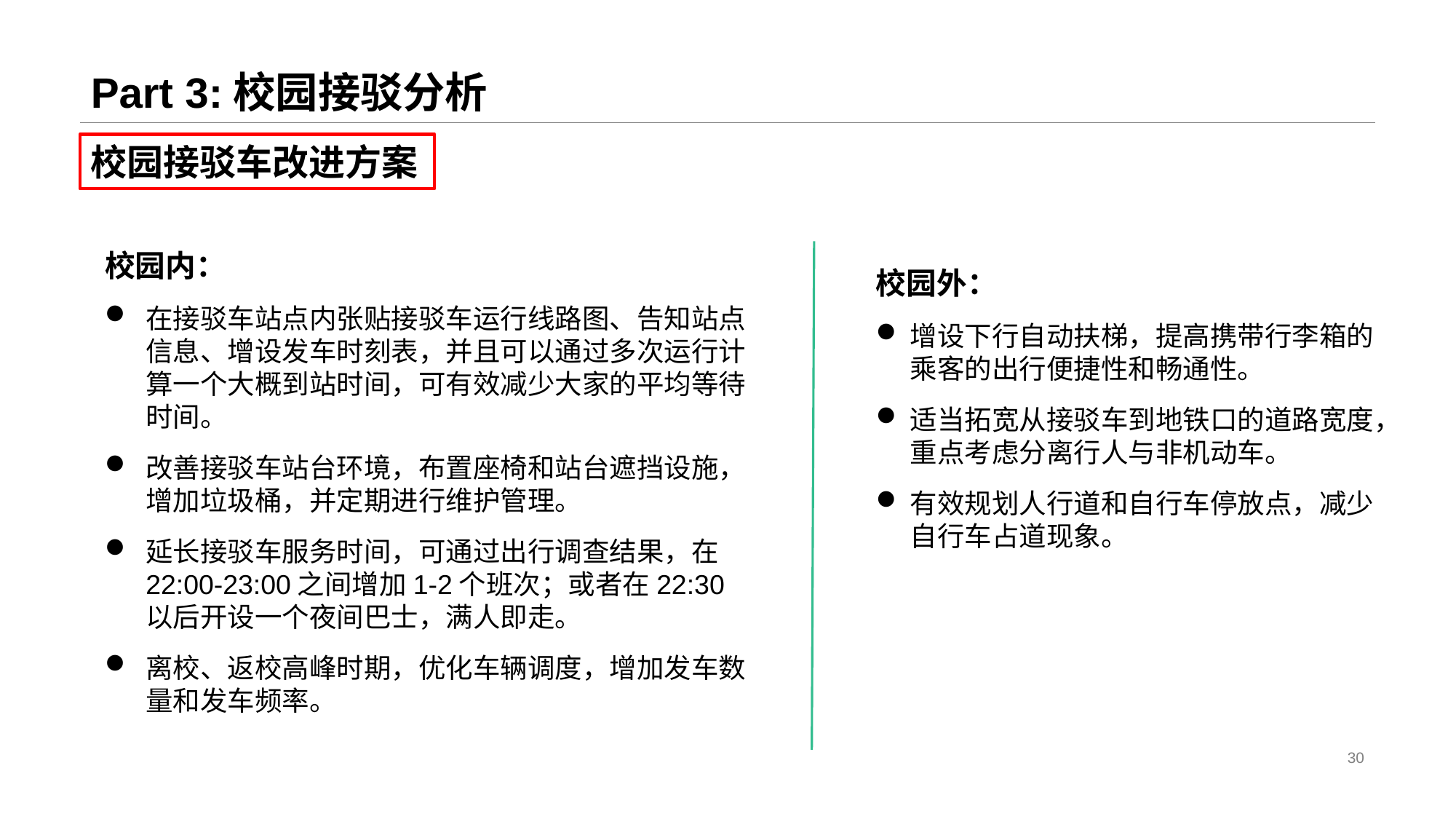

Part 3:校园接驳分析
校园接驳车改进方案
校园内：
在接驳车站点内张贴接驳车运行线路图、告知站点信息、增设发车时刻表，并且可以通过多次运行计算一个大概到站时间，可有效减少大家的平均等待时间。
改善接驳车站台环境，布置座椅和站台遮挡设施，增加垃圾桶，并定期进行维护管理。
延长接驳车服务时间，可通过出行调查结果，在22:00-23:00之间增加1-2个班次；或者在22:30以后开设一个夜间巴士，满人即走。
离校、返校高峰时期，优化车辆调度，增加发车数量和发车频率。

校园外：
增设下行自动扶梯，提高携带行李箱的乘客的出行便捷性和畅通性。
适当拓宽从接驳车到地铁口的道路宽度，重点考虑分离行人与非机动车。
有效规划人行道和自行车停放点，减少自行车占道现象。

30